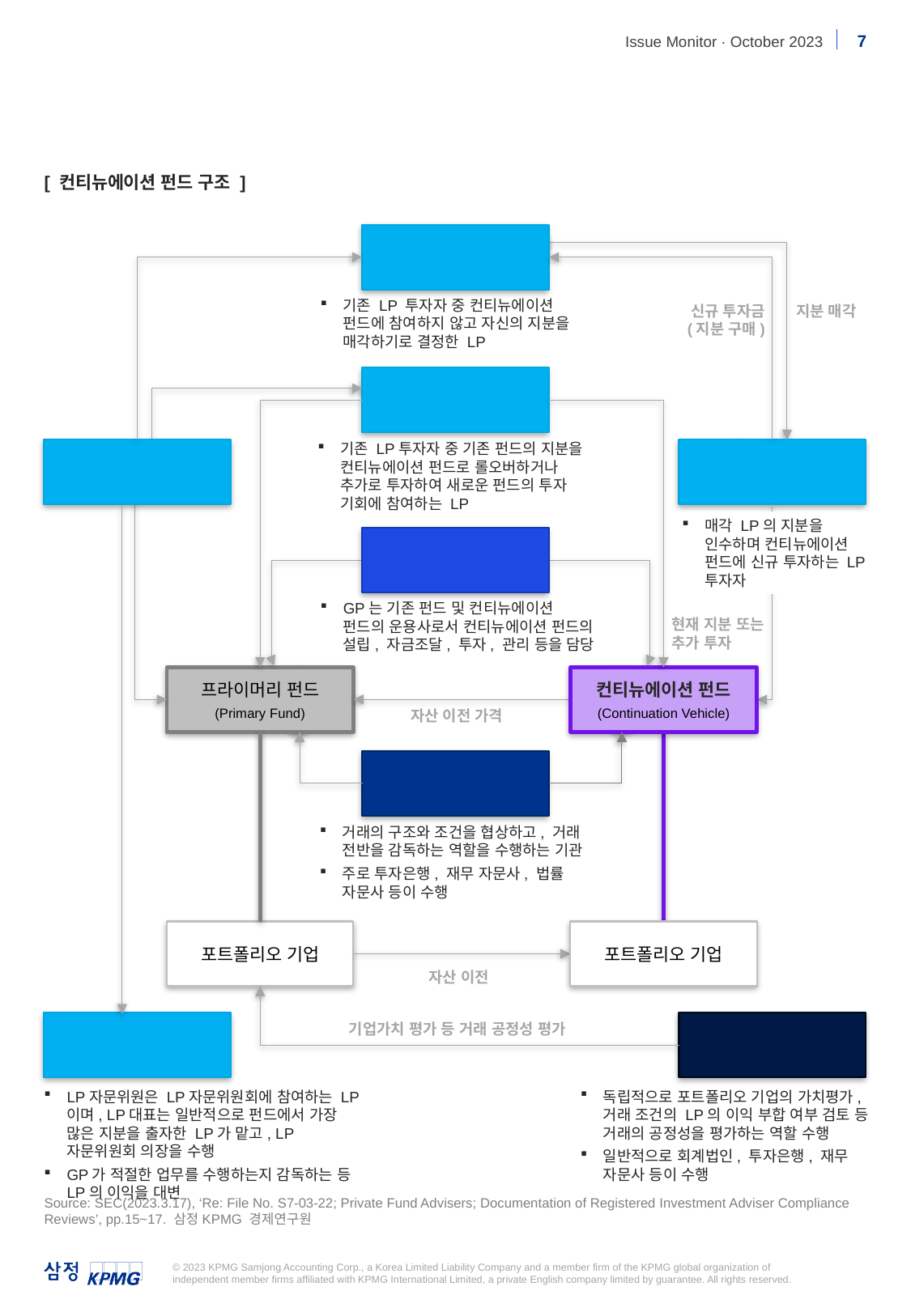

[ 컨티뉴에이션 펀드 구조 ]
매각 LP
(Selling LP)

기존 LP 투자자 중 컨티뉴에이션 펀드에 참여하지 않고 자신의 지분을 매각하기로 결정한 LP
신규 투자금
(지분 구매)
지분 매각
계속 투자 LP
(Rollover LP)

기존 LP투자자 중 기존 펀드의 지분을 컨티뉴에이션 펀드로 롤오버하거나 추가로 투자하여 새로운 펀드의 투자 기회에 참여하는 LP
신규 LP
(Acquirer)

기존 LP

매각 LP의 지분을 인수하며 컨티뉴에이션 펀드에 신규 투자하는 LP투자자
GP
GP는 기존 펀드 및 컨티뉴에이션 펀드의 운용사로서 컨티뉴에이션 펀드의 설립, 자금조달, 투자, 관리 등을 담당
현재 지분 또는 추가 투자
프라이머리 펀드
(Primary Fund)

컨티뉴에이션 펀드
(Continuation Vehicle)

자산 이전 가격
자문사
(Advisor)
거래의 구조와 조건을 협상하고, 거래 전반을 감독하는 역할을 수행하는 기관
주로 투자은행, 재무 자문사, 법률 자문사 등이 수행
포트폴리오 기업
포트폴리오 기업
자산 이전
LP자문위원회
(LP Advisory Committee)
공정성 의견 제공자
(Fairness Opinion Provider)
기업가치 평가 등 거래 공정성 평가
LP자문위원은 LP자문위원회에 참여하는 LP이며, LP대표는 일반적으로 펀드에서 가장 많은 지분을 출자한 LP가 맡고, LP자문위원회 의장을 수행
GP가 적절한 업무를 수행하는지 감독하는 등 LP의 이익을 대변
독립적으로 포트폴리오 기업의 가치평가, 거래 조건의 LP의 이익 부합 여부 검토 등 거래의 공정성을 평가하는 역할 수행
일반적으로 회계법인, 투자은행, 재무 자문사 등이 수행
Source: SEC(2023.3.17), ‘Re: File No. S7-03-22; Private Fund Advisers; Documentation of Registered Investment Adviser Compliance Reviews’, pp.15~17. 삼정KPMG 경제연구원